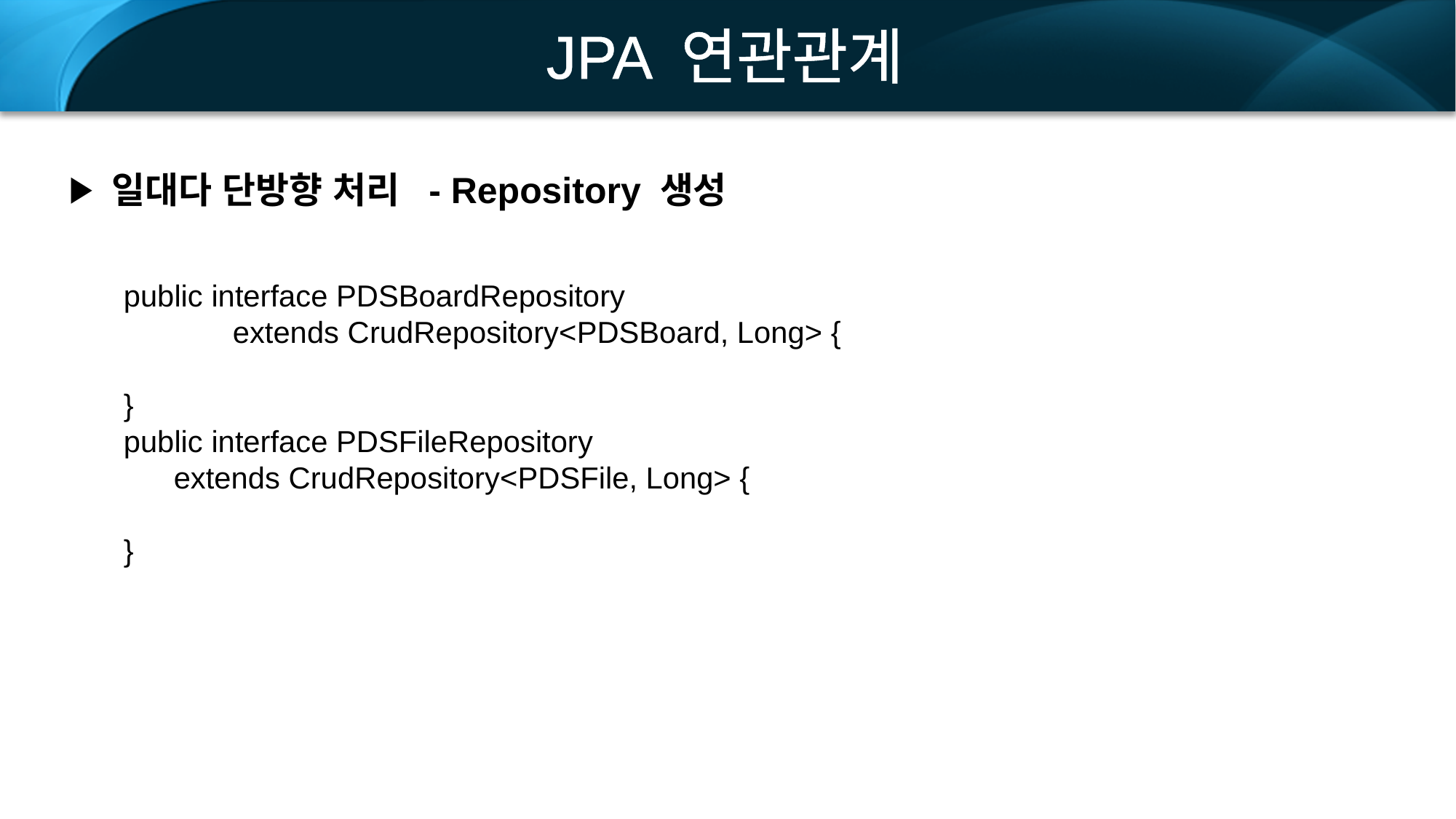

JPA 연관관계
일대다 단방향 처리  - Repository 생성

public interface PDSBoardRepository
	extends CrudRepository<PDSBoard, Long> {

}
public interface PDSFileRepository
      extends CrudRepository<PDSFile, Long> {

}